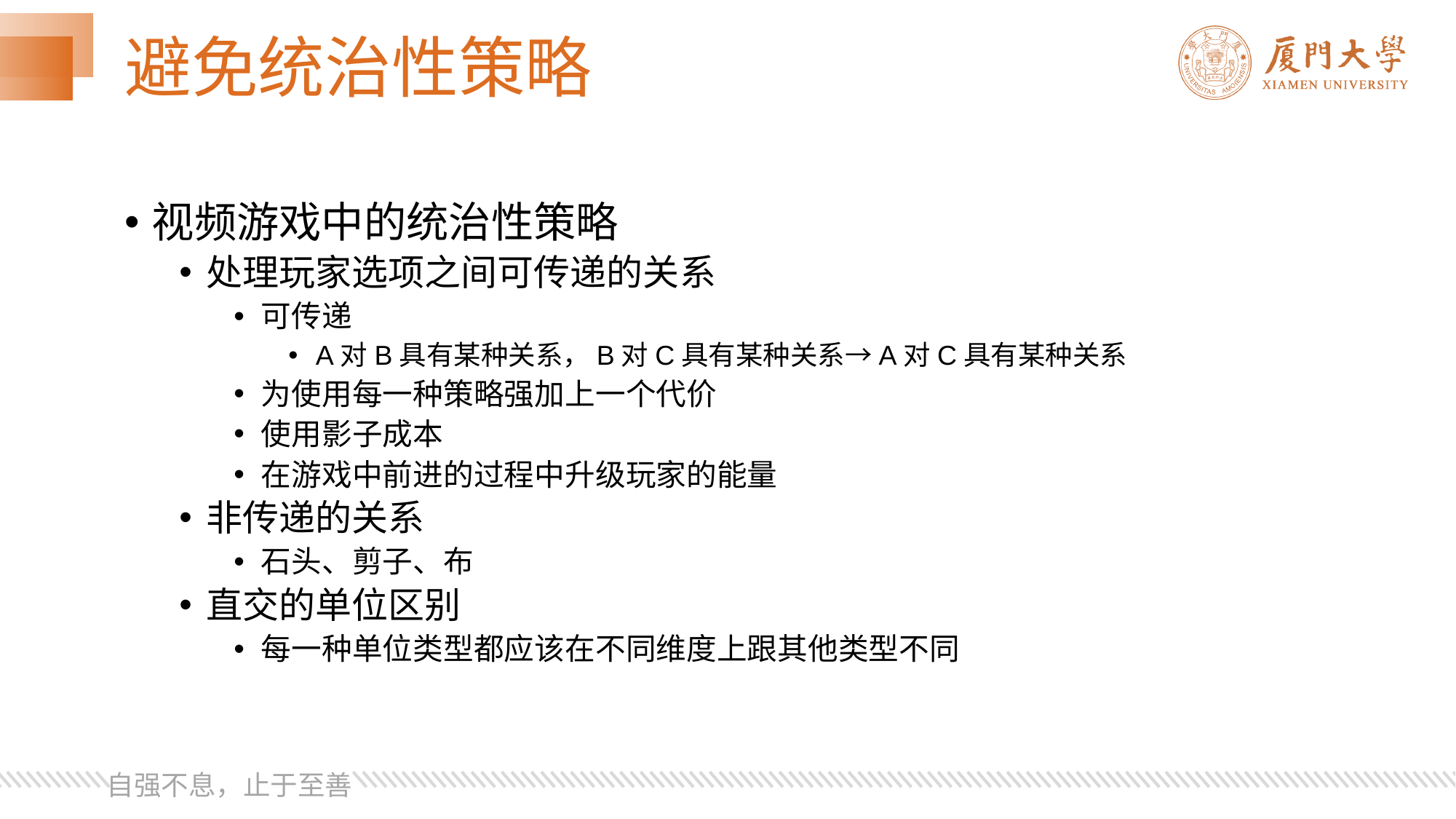

# 避免统治性策略
视频游戏中的统治性策略
处理玩家选项之间可传递的关系
可传递
A对B具有某种关系，B对C具有某种关系→A对C具有某种关系
为使用每一种策略强加上一个代价
使用影子成本
在游戏中前进的过程中升级玩家的能量
非传递的关系
石头、剪子、布
直交的单位区别
每一种单位类型都应该在不同维度上跟其他类型不同